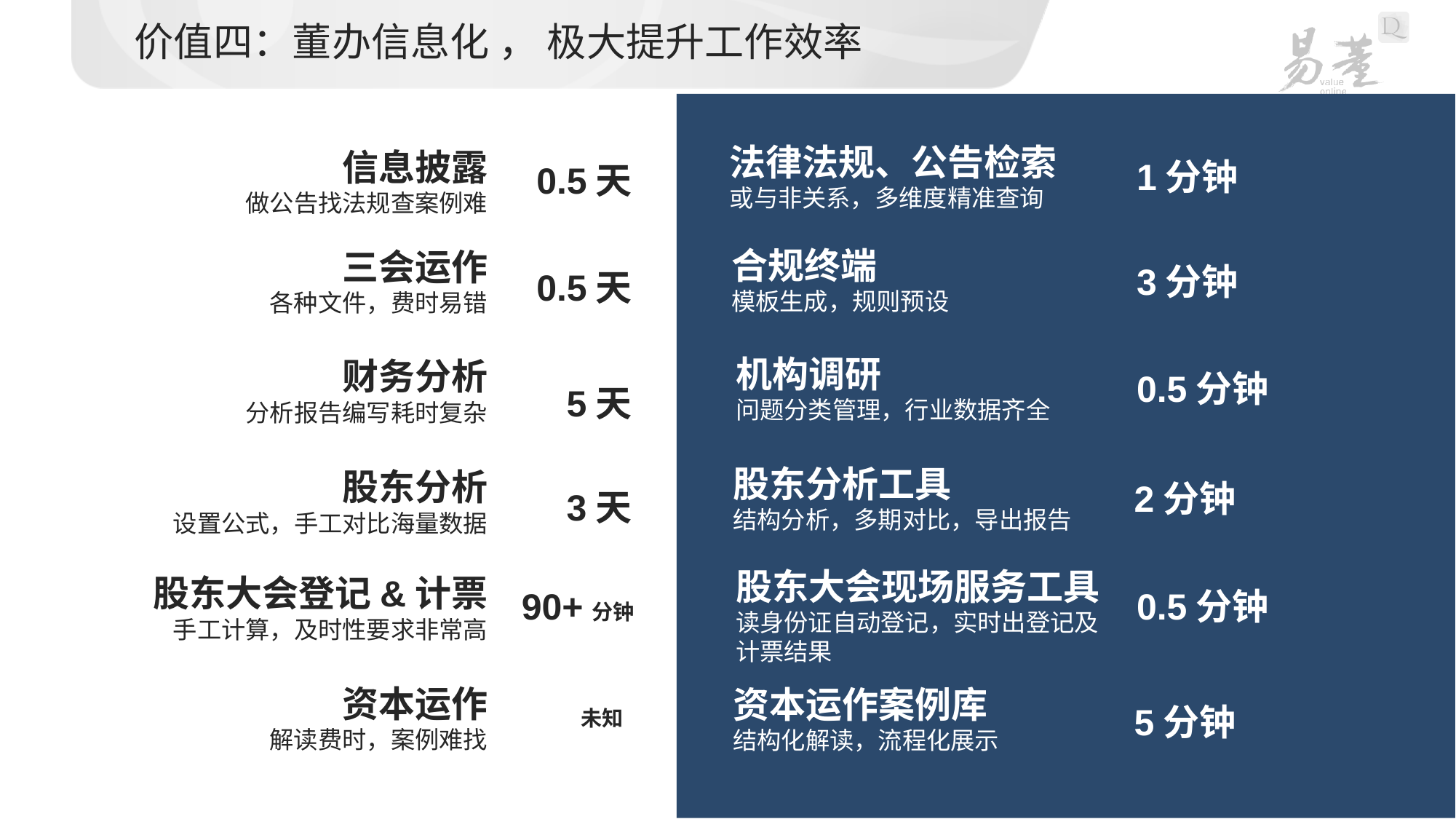

价值四：董办信息化 ， 极大提升工作效率

法律法规、公告检索
或与非关系，多维度精准查询
信息披露
做公告找法规查案例难
1分钟
0.5天
合规终端
模板生成，规则预设
三会运作
各种文件，费时易错
3分钟
0.5天
机构调研
问题分类管理，行业数据齐全
财务分析
分析报告编写耗时复杂
0.5分钟
 5天
股东分析工具
结构分析，多期对比，导出报告
股东分析
设置公式，手工对比海量数据
2分钟
 3天
股东大会现场服务工具读身份证自动登记，实时出登记及计票结果
股东大会登记&计票
手工计算，及时性要求非常高
90+分钟
0.5分钟
资本运作
解读费时，案例难找
资本运作案例库
结构化解读，流程化展示
5分钟
    未知